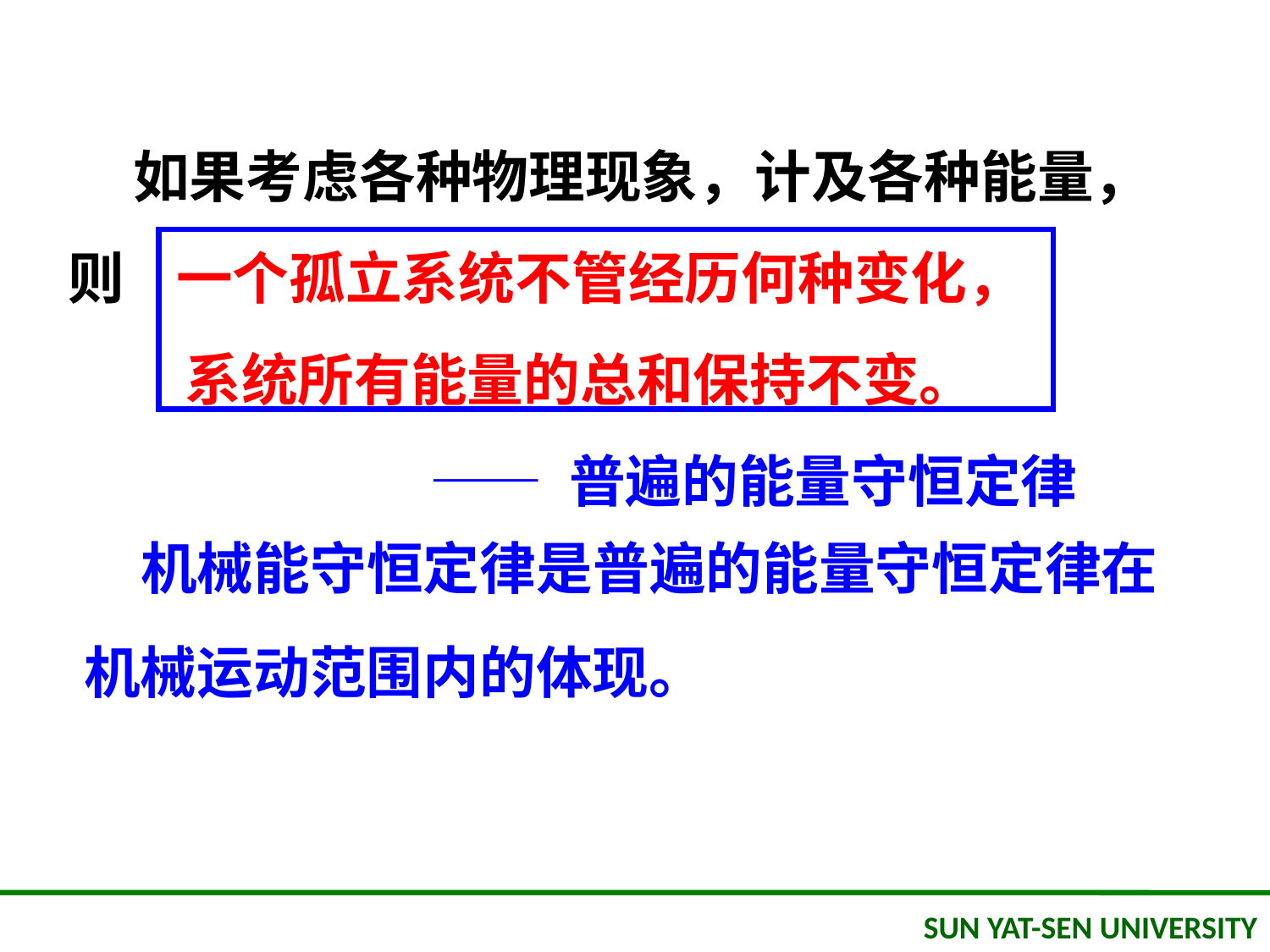

如果考虑各种物理现象，计及各种能量，
则    一个孤立系统不管经历何种变化，
        系统所有能量的总和保持不变。
                            —— 普遍的能量守恒定律

机械能守恒定律是普遍的能量守恒定律在
机械运动范围内的体现。